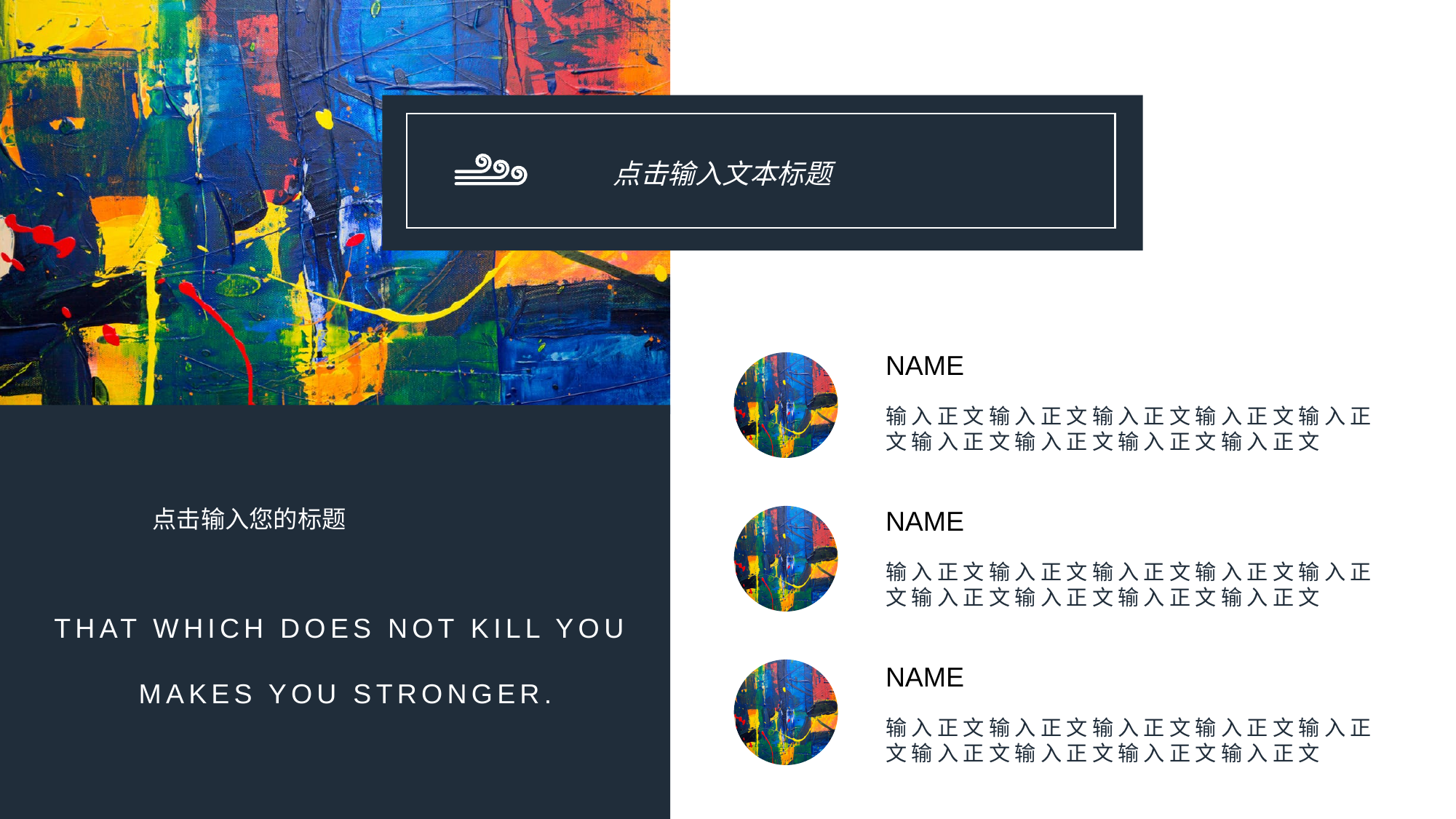

点击输入文本标题

NAME

输入正文输入正文输入正文输入正文输入正文输入正文输入正文输入正文输入正文

点击输入您的标题
NAME

输入正文输入正文输入正文输入正文输入正文输入正文输入正文输入正文输入正文
THAT WHICH DOES NOT KILL YOU
MAKES YOU STRONGER.
NAME

输入正文输入正文输入正文输入正文输入正文输入正文输入正文输入正文输入正文